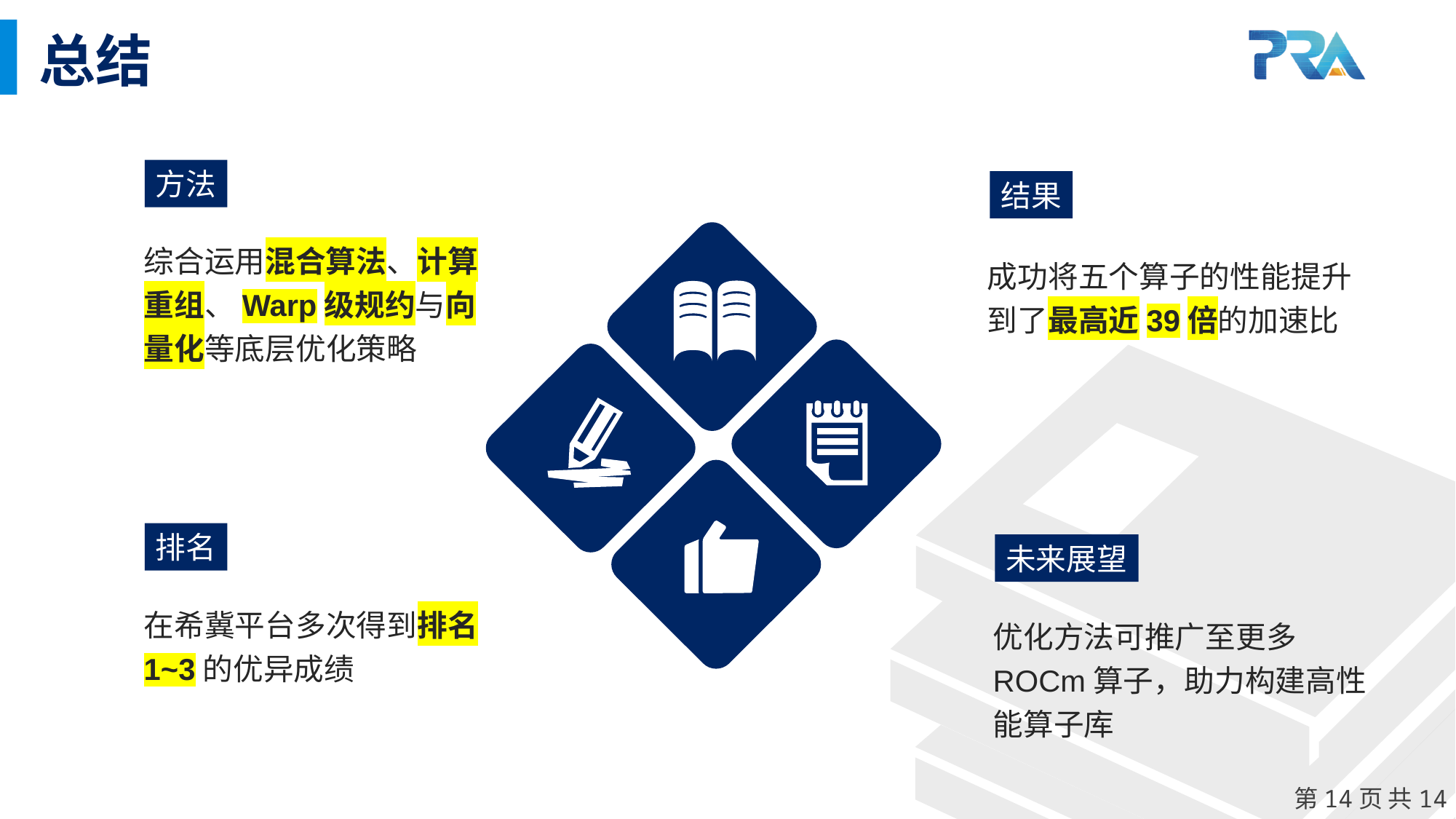

总结
方法
结果

综合运用混合算法、计算重组、Warp级规约与向量化等底层优化策略
成功将五个算子的性能提升到了最高近39倍的加速比

排名
未来展望
在希冀平台多次得到排名1~3的优异成绩
优化方法可推广至更多ROCm算子，助力构建高性能算子库
第14页 共14页